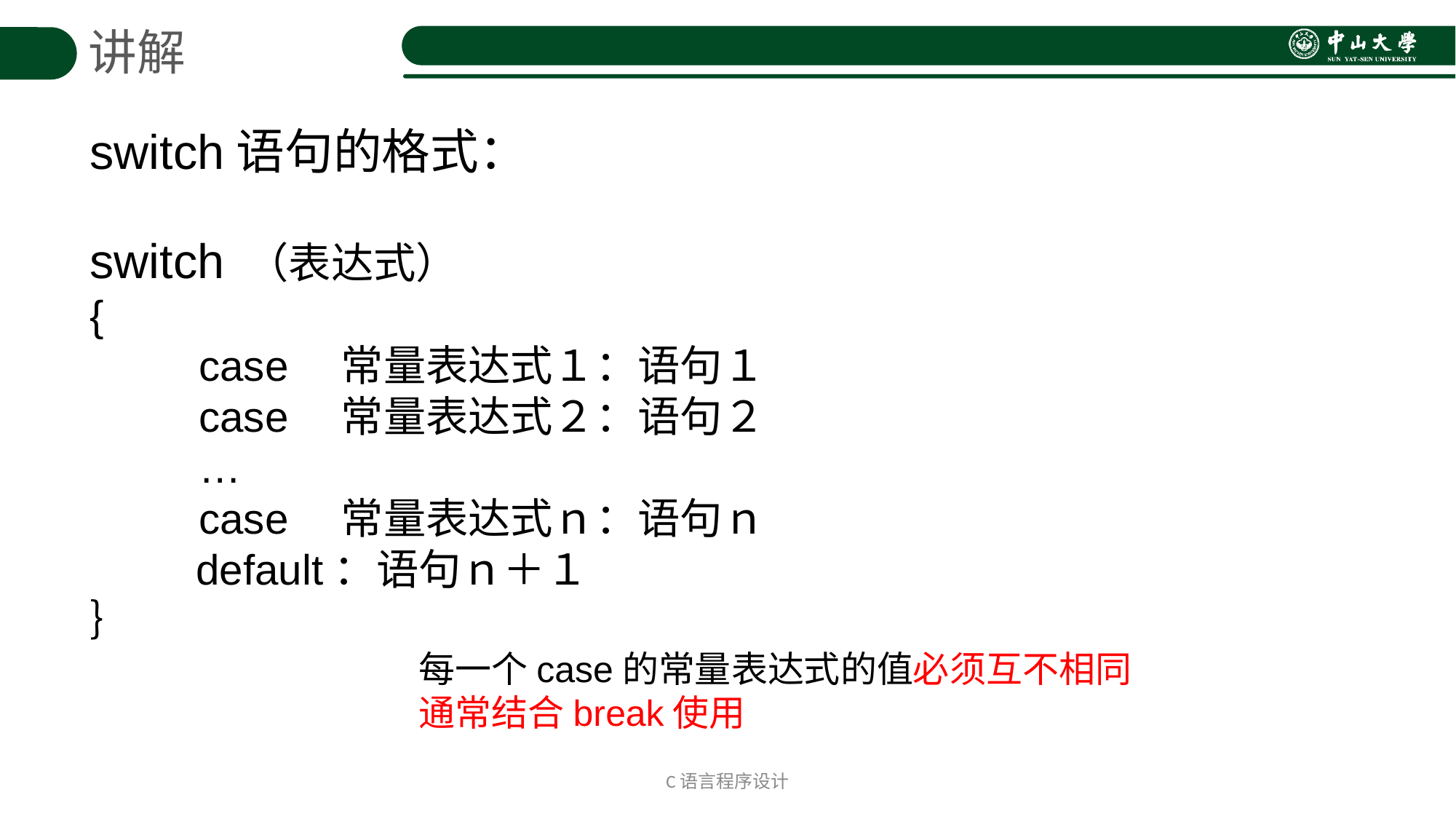

讲解
switch语句的格式：

switch （表达式）
{
	case　常量表达式１：语句１
	case　常量表达式２：语句２
	…
	case　常量表达式ｎ：语句ｎ
         default：语句ｎ＋１
｝
每一个case的常量表达式的值必须互不相同
通常结合break使用

C语言程序设计
8